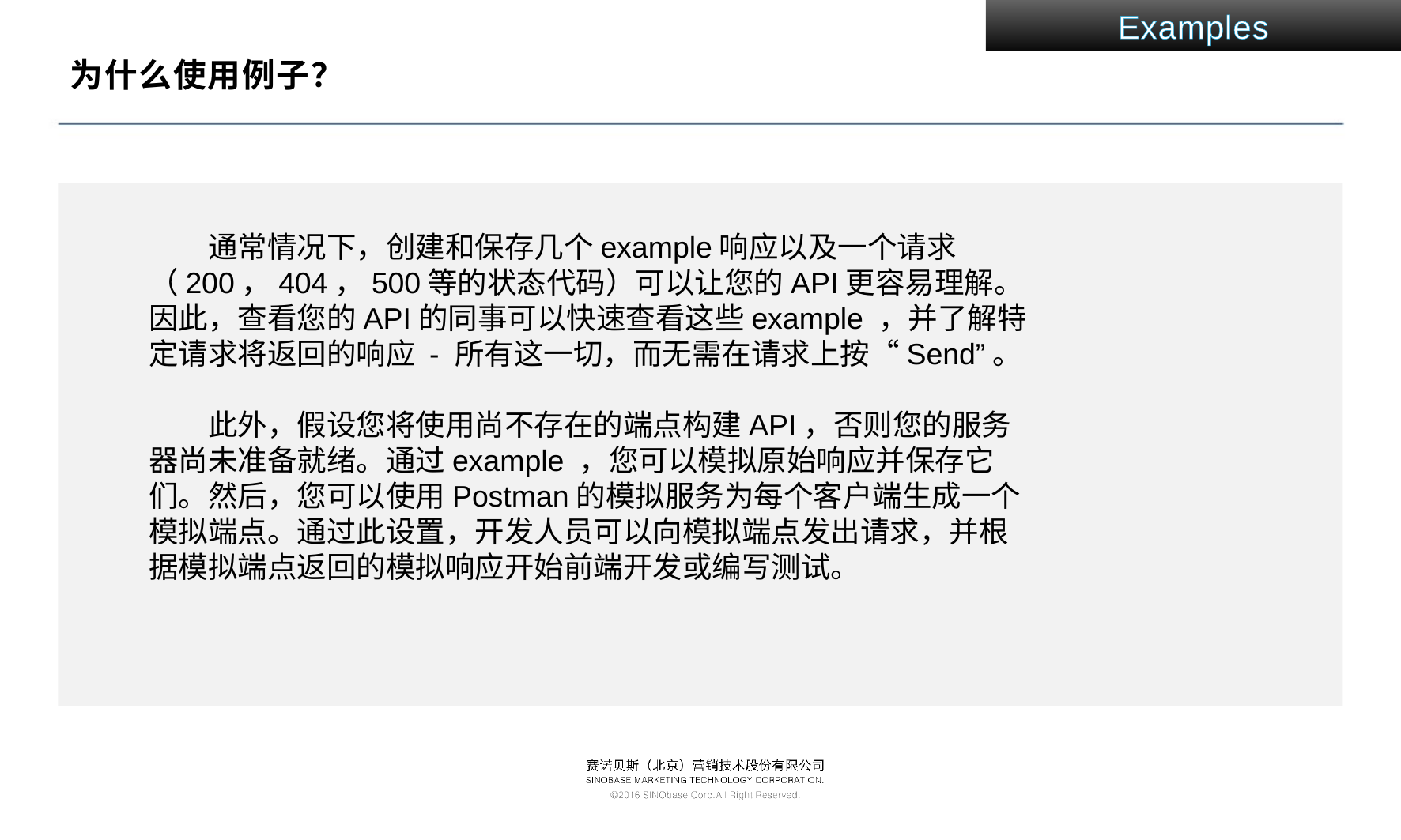

Examples
# 为什么使用例子？
通常情况下，创建和保存几个example响应以及一个请求（200，404，500等的状态代码）可以让您的API更容易理解。因此，查看您的API的同事可以快速查看这些example ，并了解特定请求将返回的响应 - 所有这一切，而无需在请求上按“Send”。

此外，假设您将使用尚不存在的端点构建API，否则您的服务器尚未准备就绪。通过example ，您可以模拟原始响应并保存它们。然后，您可以使用Postman的模拟服务为每个客户端生成一个模拟端点。通过此设置，开发人员可以向模拟端点发出请求，并根据模拟端点返回的模拟响应开始前端开发或编写测试。